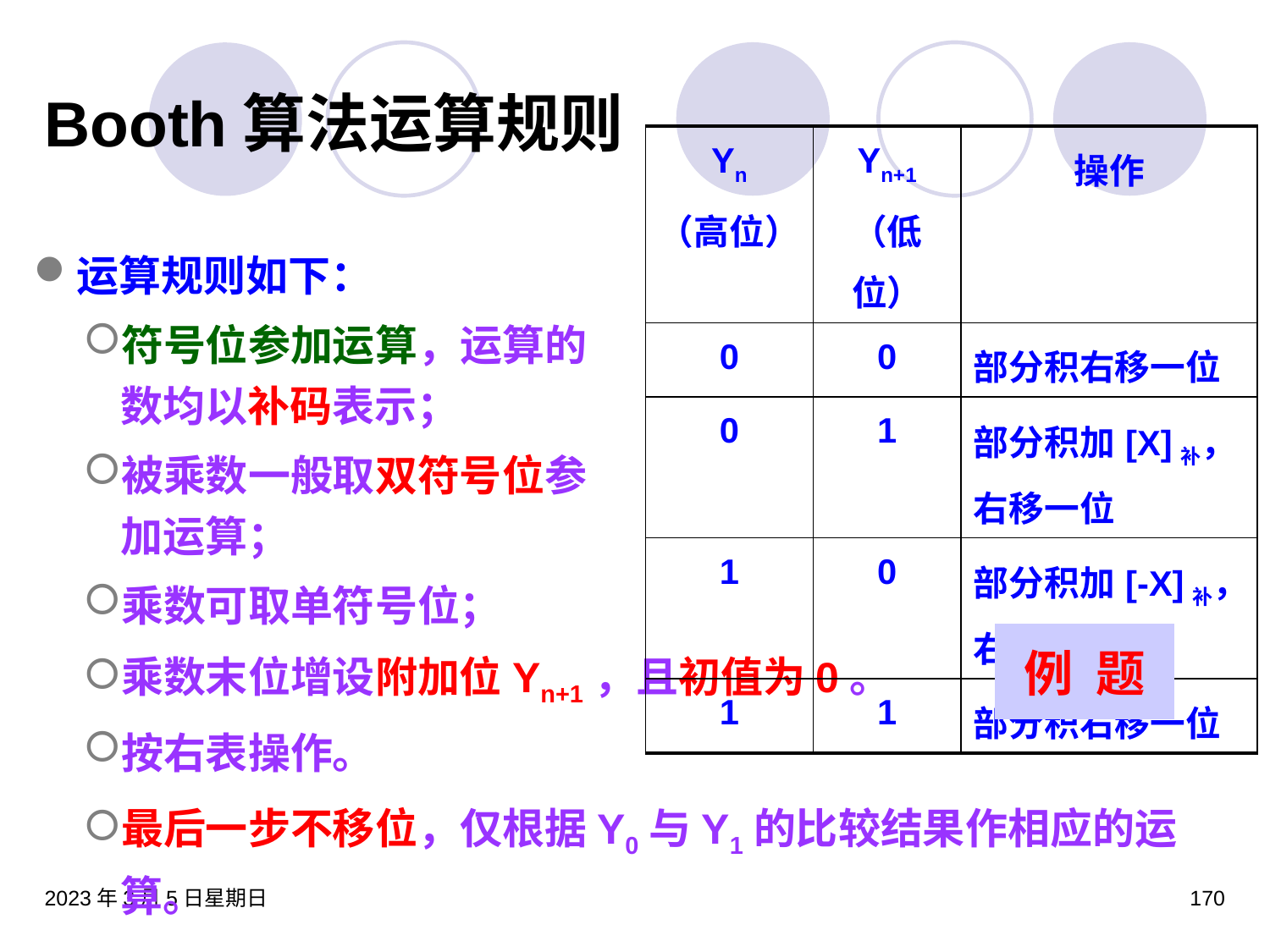

# Booth算法运算规则
| Yn （高位） | Yn+1 （低位） | 操作 |
| --- | --- | --- |
| 0 | 0 | 部分积右移一位 |
| 0 | 1 | 部分积加[X]补，右移一位 |
| 1 | 0 | 部分积加[-X]补，右移一位 |
| 1 | 1 | 部分积右移一位 |
运算规则如下：
符号位参加运算，运算的
数均以补码表示；
被乘数一般取双符号位参
加运算；
乘数可取单符号位；
乘数末位增设附加位Yn+1，且初值为0。
按右表操作。
最后一步不移位，仅根据Y0与Y1的比较结果作相应的运算。
例  题
2023年3月5日星期日
170